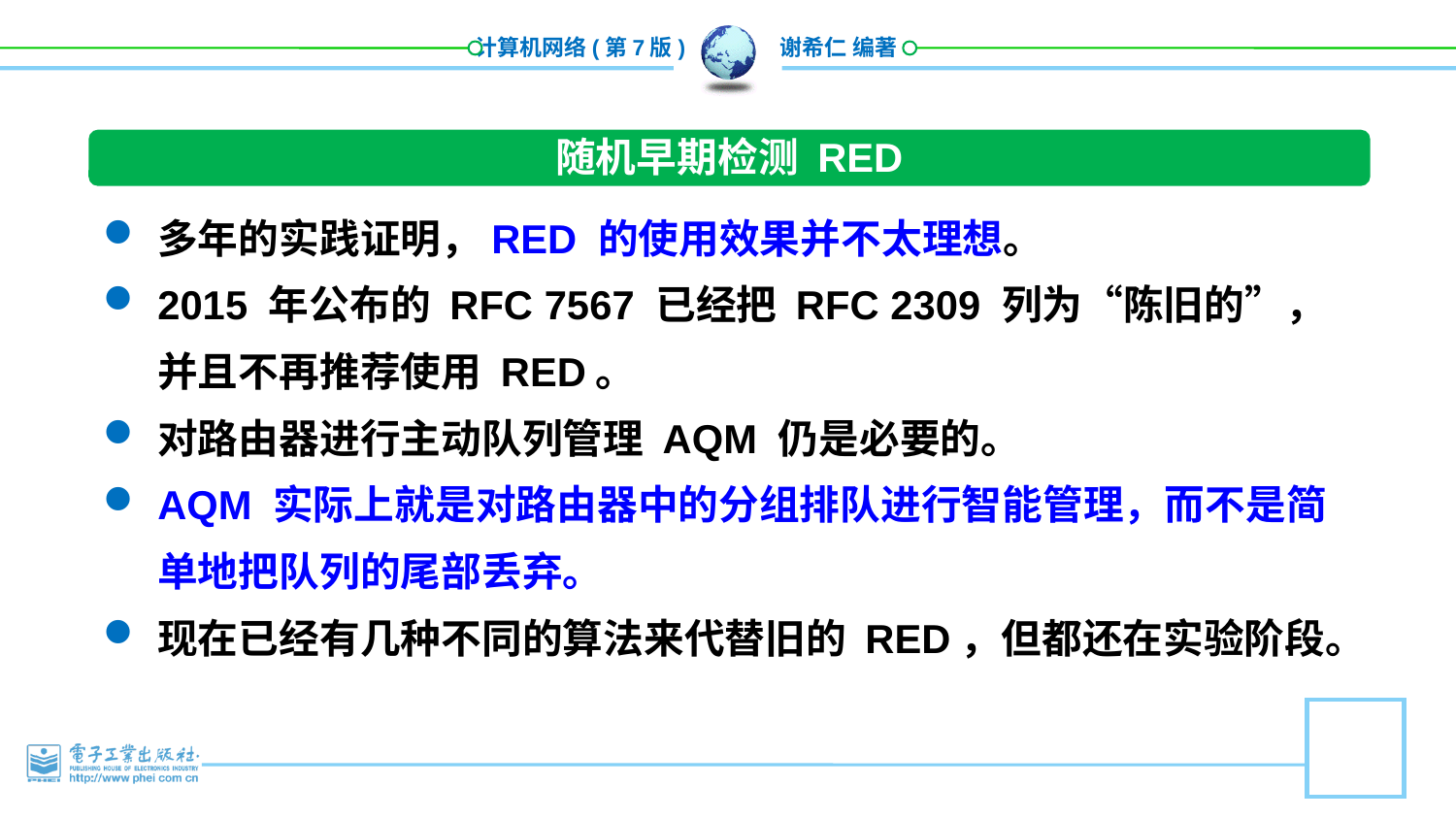

随机早期检测 RED

多年的实践证明，RED 的使用效果并不太理想。
2015 年公布的 RFC 7567 已经把 RFC 2309 列为“陈旧的”，并且不再推荐使用 RED。
对路由器进行主动队列管理 AQM 仍是必要的。
AQM 实际上就是对路由器中的分组排队进行智能管理，而不是简单地把队列的尾部丢弃。
现在已经有几种不同的算法来代替旧的 RED，但都还在实验阶段。